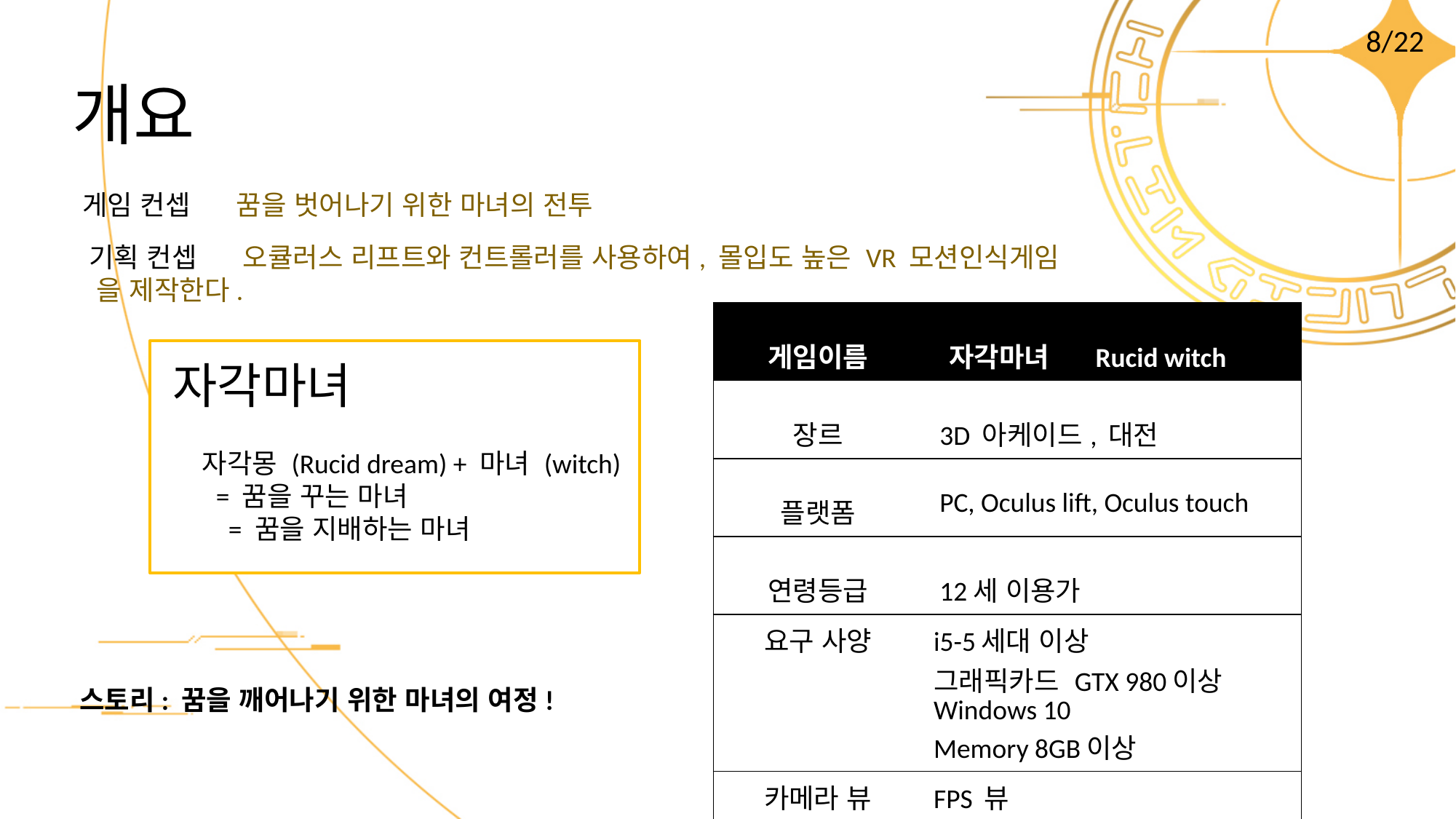

8/22
# 개요
게임 컨셉      꿈을 벗어나기 위한 마녀의 전투
기획 컨셉      오큘러스 리프트와 컨트롤러를 사용하여, 몰입도 높은 VR 모션인식게임	       을 제작한다.

| 게임이름 | 자각마녀 Rucid witch |
| --- | --- |
| 장르 | 3D 아케이드, 대전 |
| 플랫폼 | PC, Oculus lift, Oculus touch |
| 연령등급 | 12세 이용가 |
| 요구 사양 | i5-5세대 이상 그래픽카드 GTX 980이상 Windows 10 Memory 8GB이상 |
| 카메라 뷰 | FPS 뷰 |

자각마녀

   자각몽 (Rucid dream) + 마녀 (witch)
       = 꿈을 꾸는 마녀
         = 꿈을 지배하는 마녀
스토리: 꿈을 깨어나기 위한 마녀의 여정!